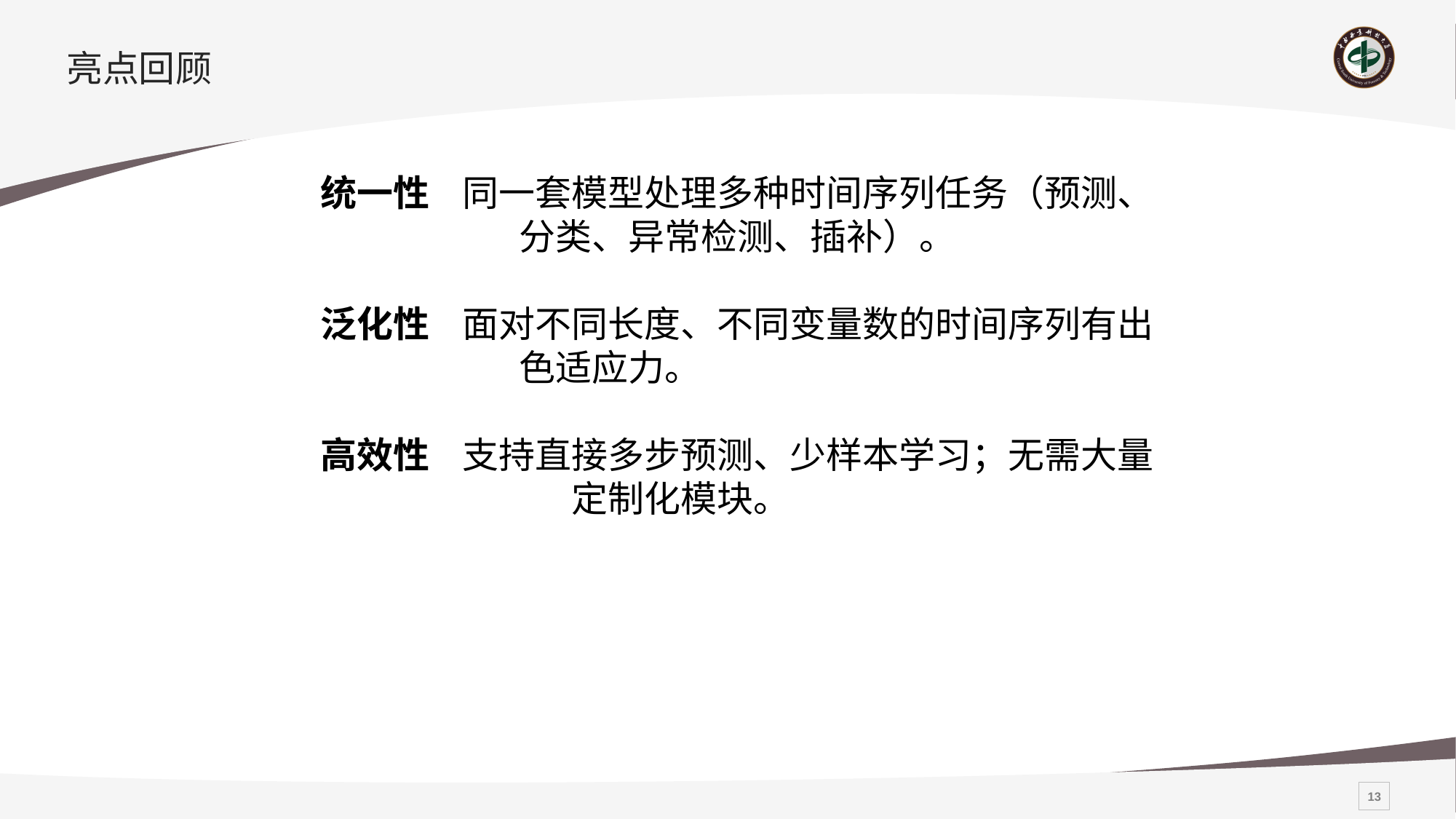

# 亮点回顾
统一性    同一套模型处理多种时间序列任务（预测、	           分类、异常检测、插补）。

泛化性    面对不同长度、不同变量数的时间序列有出	           色适应力。

高效性    支持直接多步预测、少样本学习；无需大量   		    定制化模块。